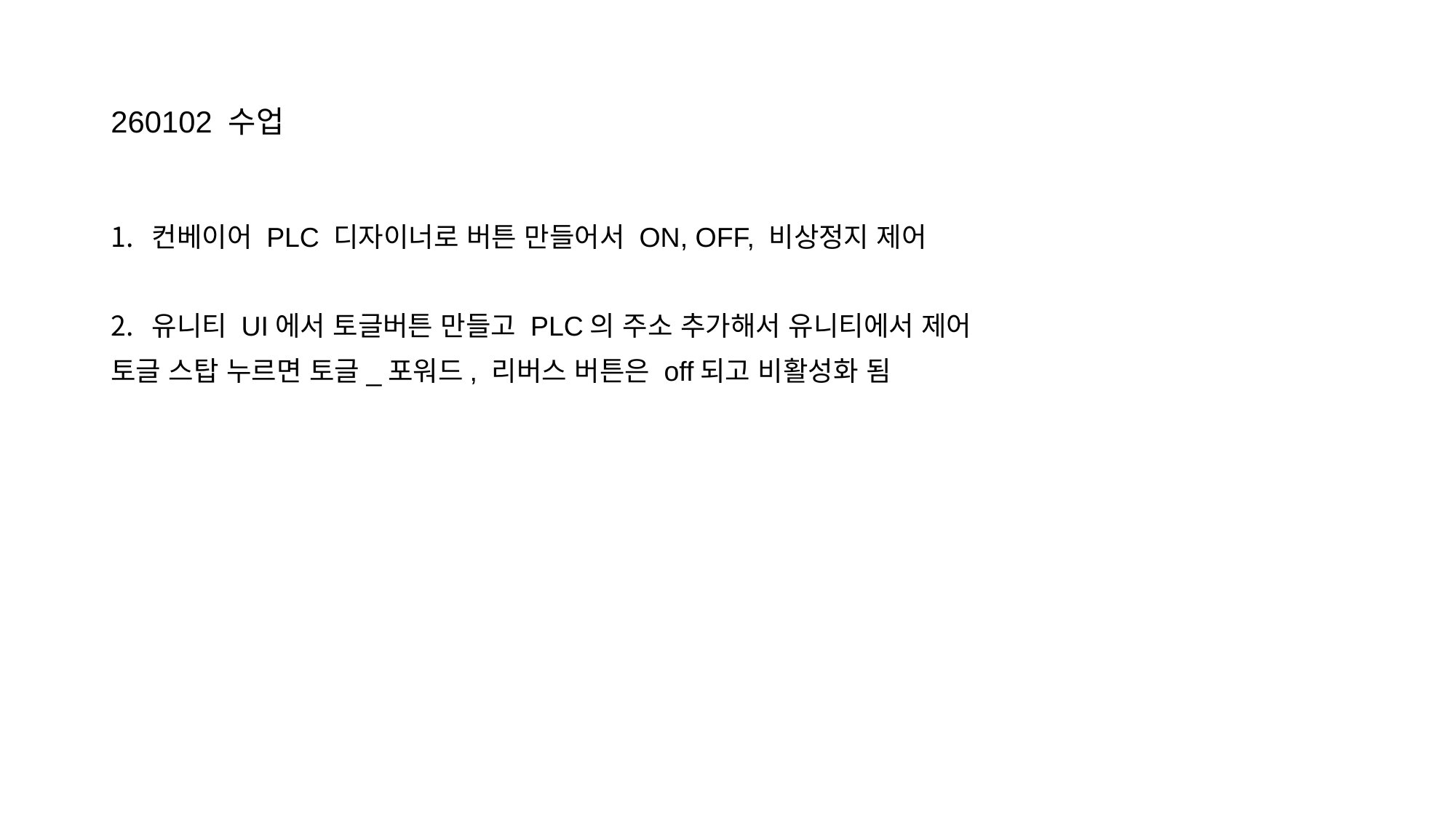

# 260102 수업
컨베이어 PLC 디자이너로 버튼 만들어서 ON, OFF, 비상정지 제어

유니티 UI에서 토글버튼 만들고 PLC의 주소 추가해서 유니티에서 제어
토글 스탑 누르면 토글_포워드, 리버스 버튼은 off되고 비활성화 됨